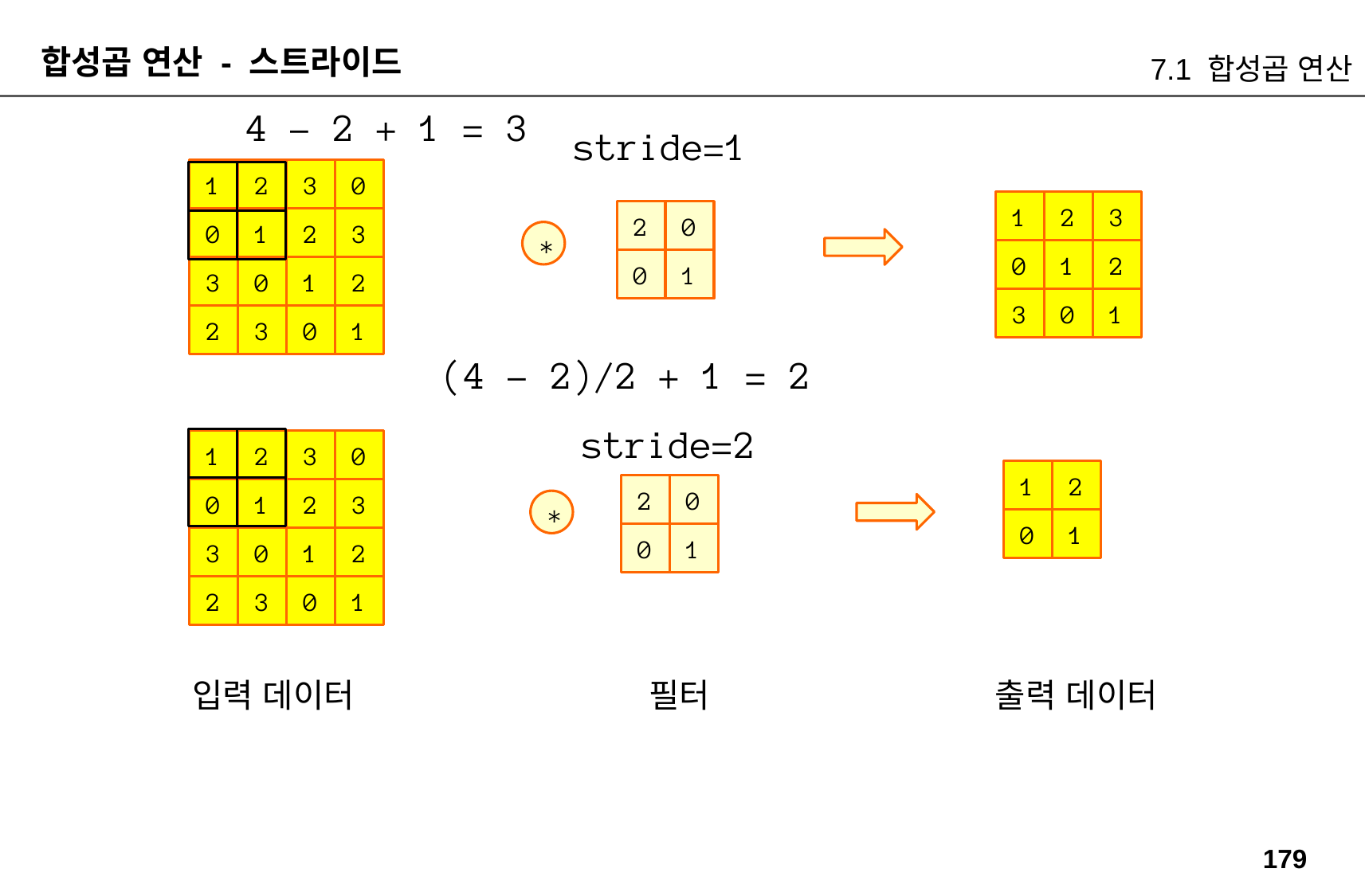

합성곱 연산 - 스트라이드
7.1 합성곱 연산
4 - 2 + 1 = 3
stride=1
1
2
3
0

1
2
3
2
0
0
1
0
1
2
3
*

0
1
2
3
0
1
2
3
0
1
2
3
0
1
(4 - 2)/2 + 1 = 2
stride=2

1
2
3
0
1
2
2
0
0
1
0
1
2
3
*

0
1
3
0
1
2
2
3
0
1
입력 데이터
필터
출력 데이터